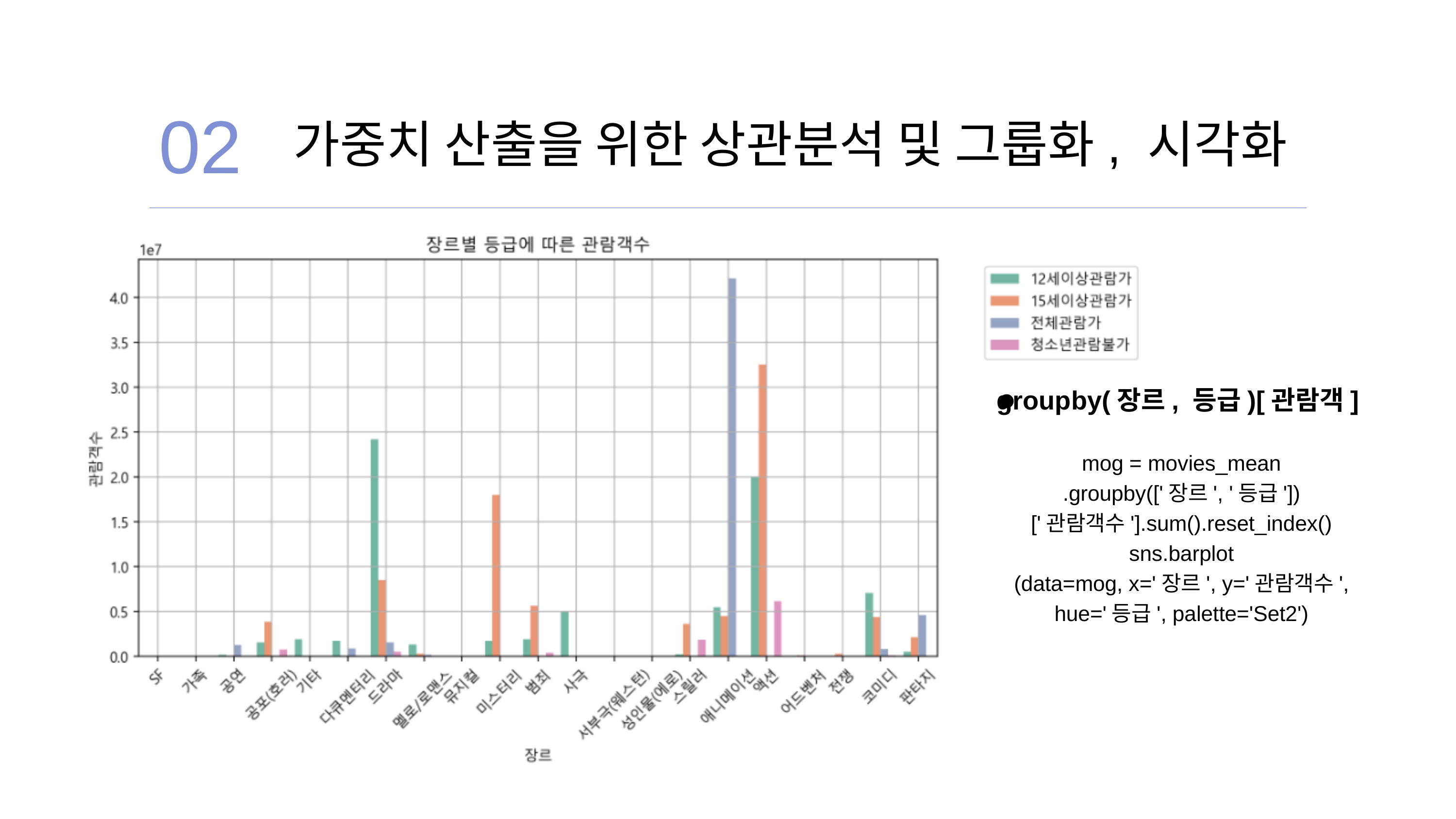

02
 가중치 산출을 위한 상관분석 및 그룹화, 시각화

groupby(장르, 등급)[관람객]

mog = movies_mean
.groupby(['장르', '등급'])
['관람객수'].sum().reset_index()
sns.barplot
(data=mog, x='장르', y='관람객수', hue='등급', palette='Set2')